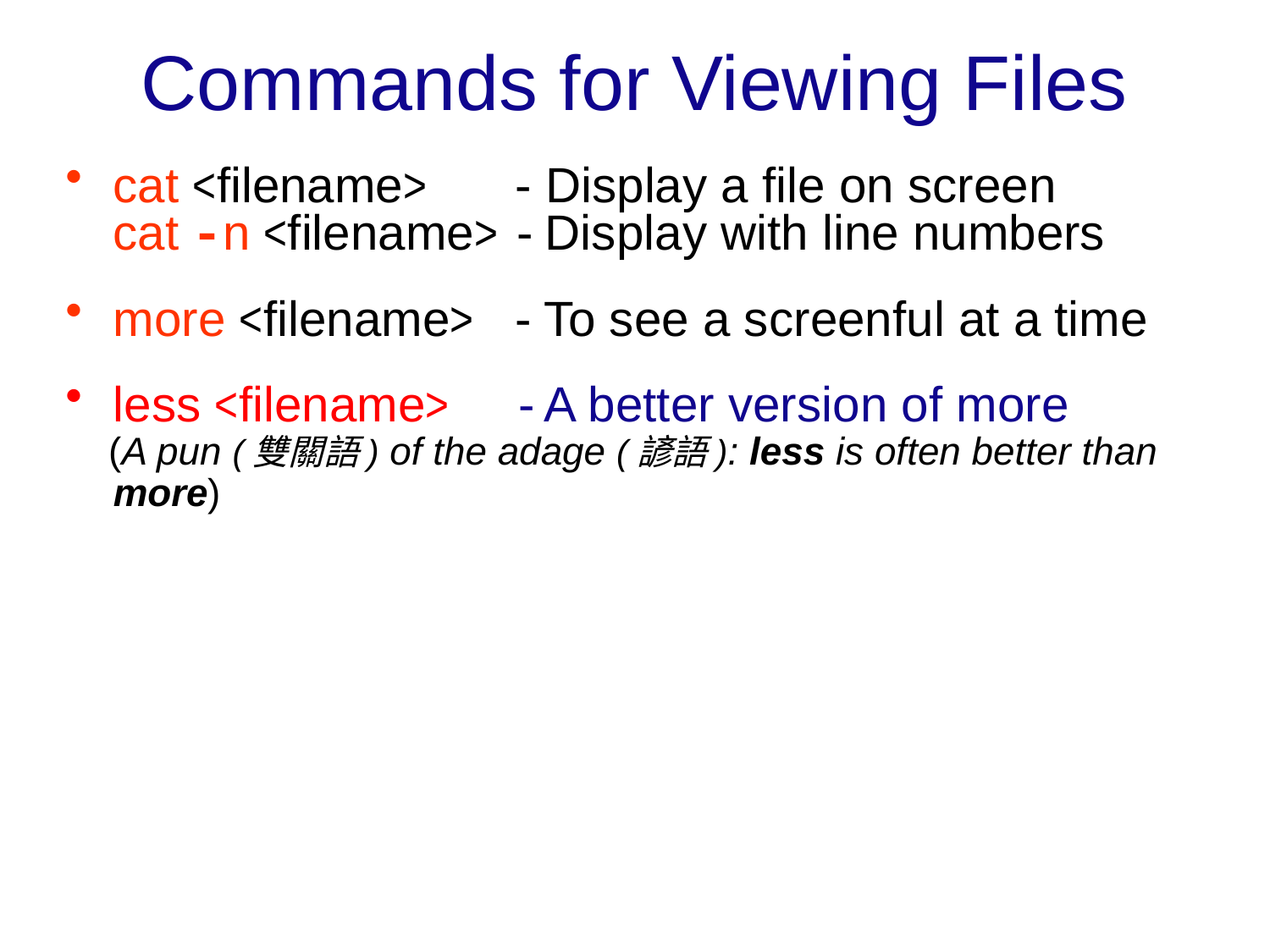

Commands for Viewing Files
cat <filename>        - Display a file on screen
cat -n <filename>  - Display with line numbers

more <filename>   - To see a screenful at a time

less <filename>     - A better version of more
    (A pun (雙關語) of the adage (諺語): less is often better than more)